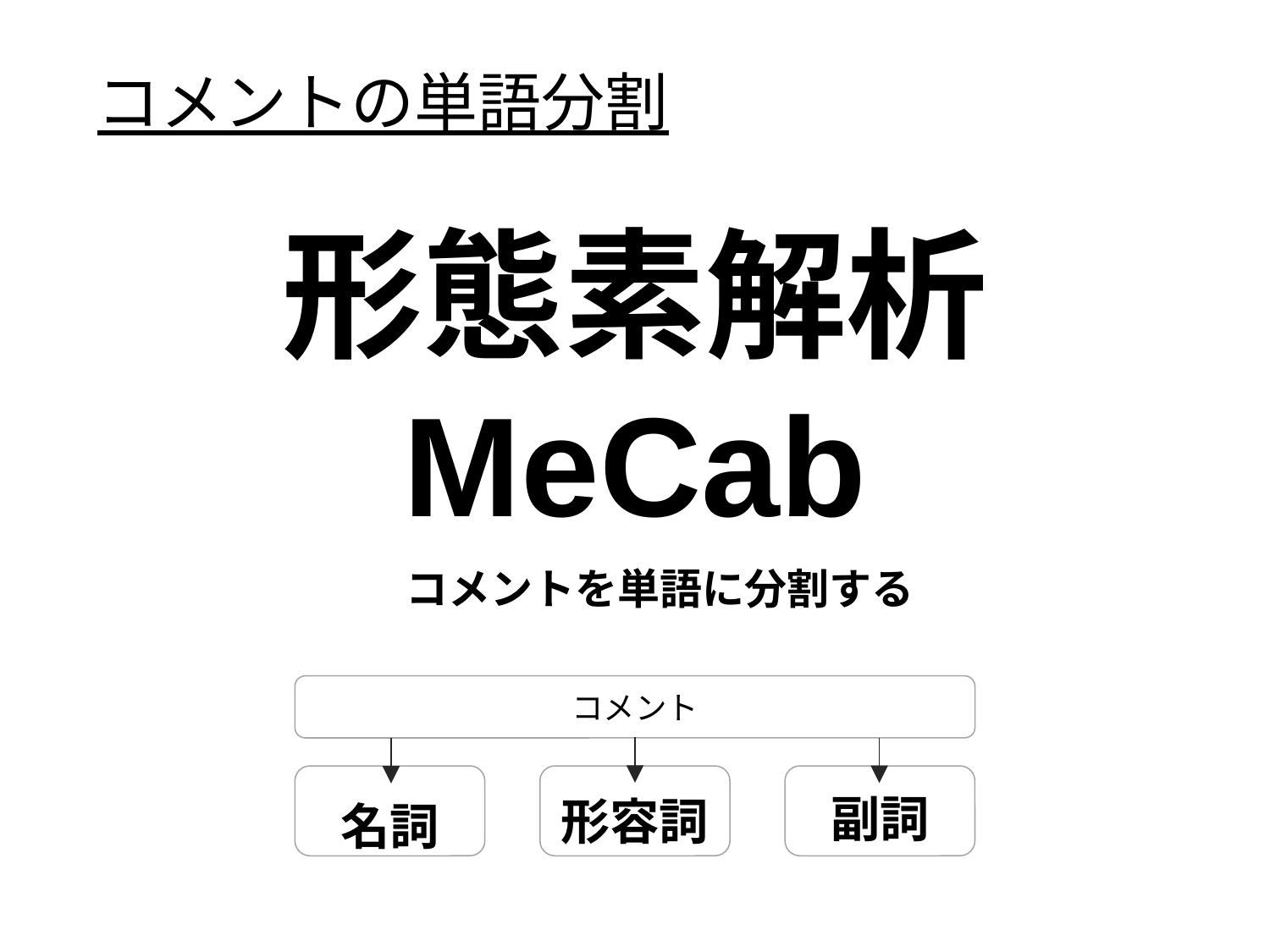

コメントの単語分割
形態素解析
MeCab
コメントを単語に分割する
コメント
名詞
形容詞
副詞